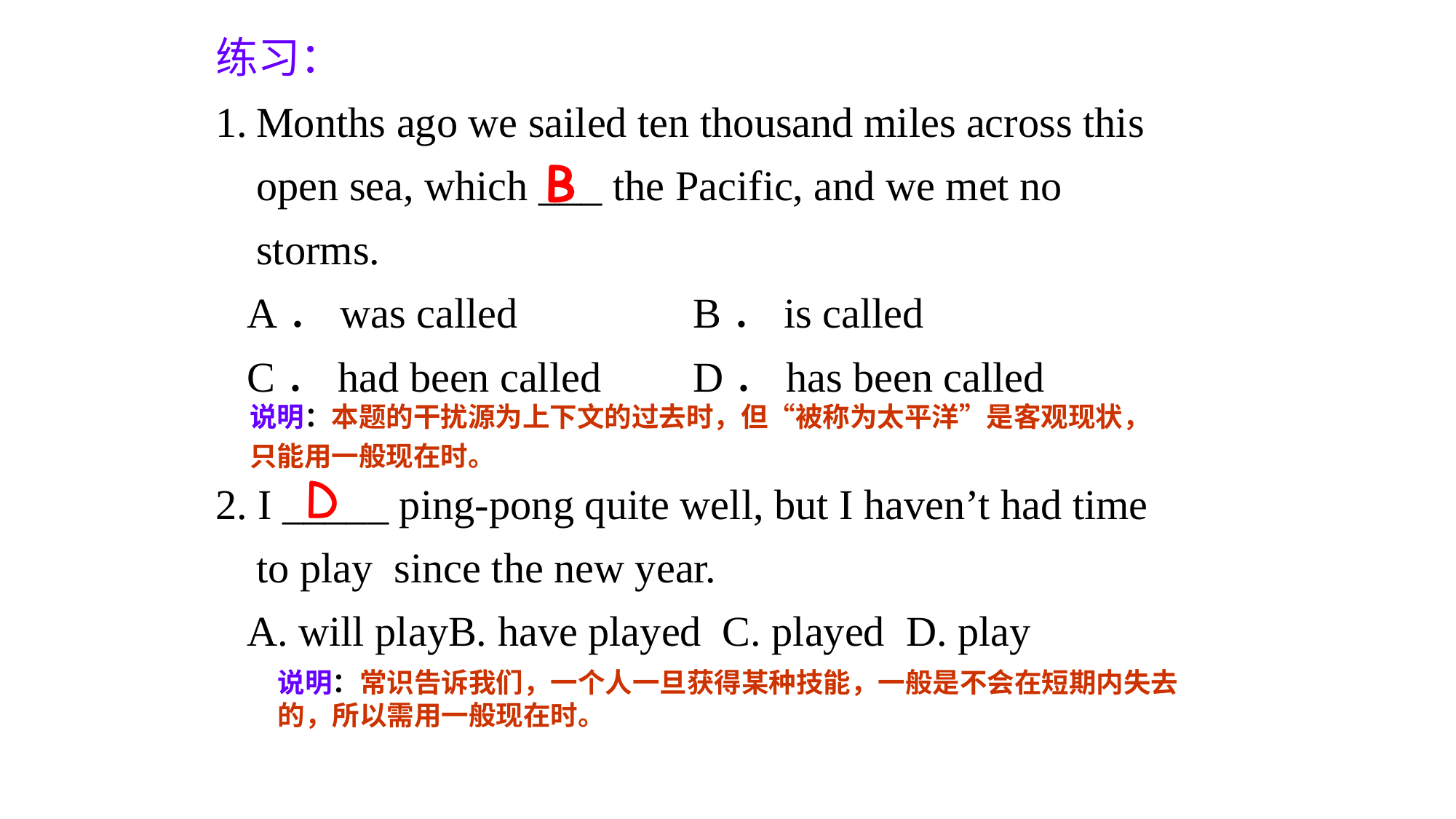

练习：
Months ago we sailed ten thousand miles across this open sea, which ___ the Pacific, and we met no storms.
   A．was called  		B．is called
   C．had been called  	D．has been called

2. I _____ ping-pong quite well, but I haven’t had time to play  since the new year.
   A. will playB. have played  C. played  D. play

B
说明：本题的干扰源为上下文的过去时，但“被称为太平洋”是客观现状，只能用一般现在时。
D
说明：常识告诉我们，一个人一旦获得某种技能，一般是不会在短期内失去的，所以需用一般现在时。